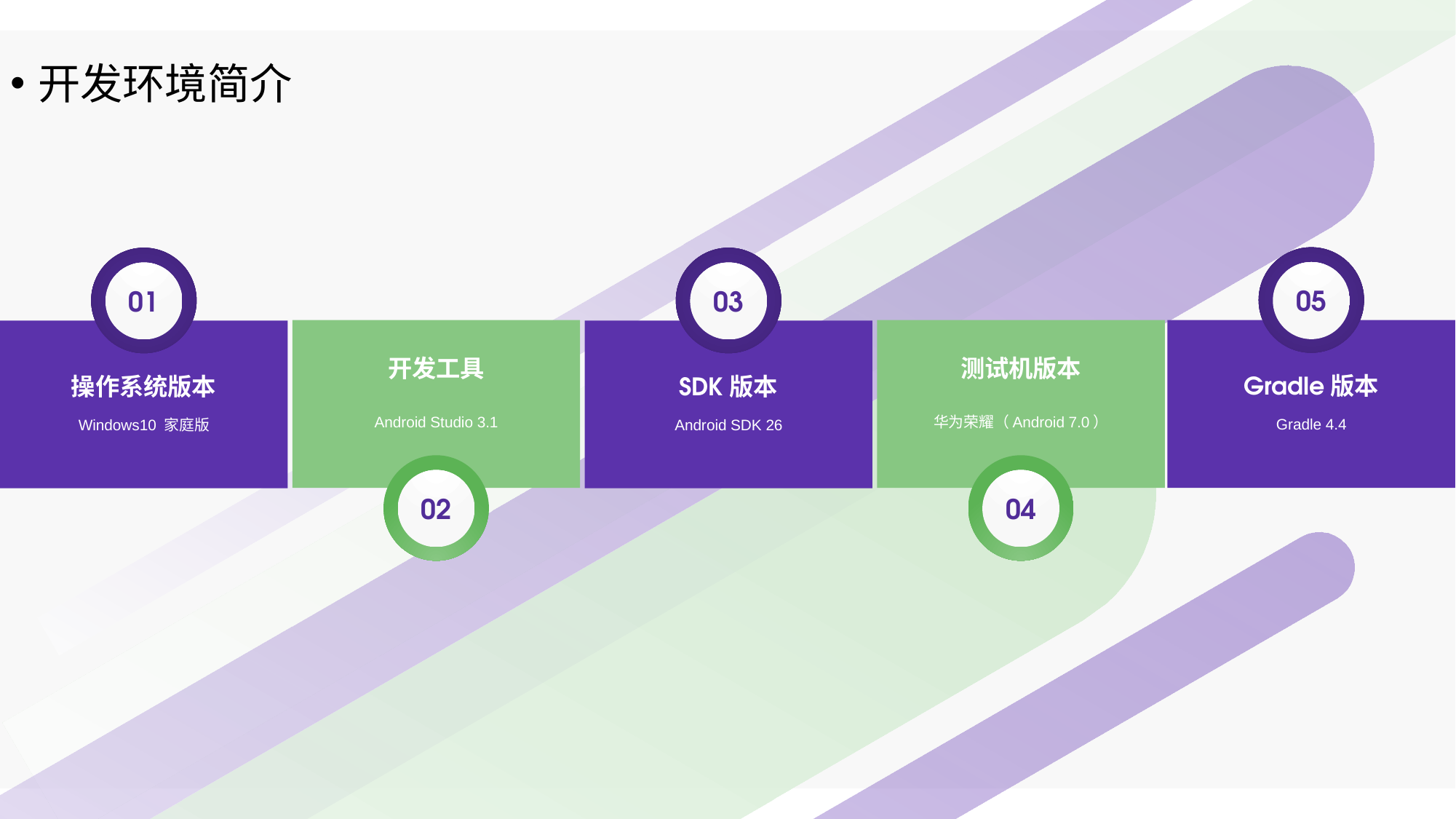

开发环境简介

05

01

03

开发工具
Android Studio 3.1

测试机版本
华为荣耀（Android 7.0）

Gradle版本
Gradle 4.4

操作系统版本
Windows10 家庭版

SDK版本
Android SDK 26

02

04